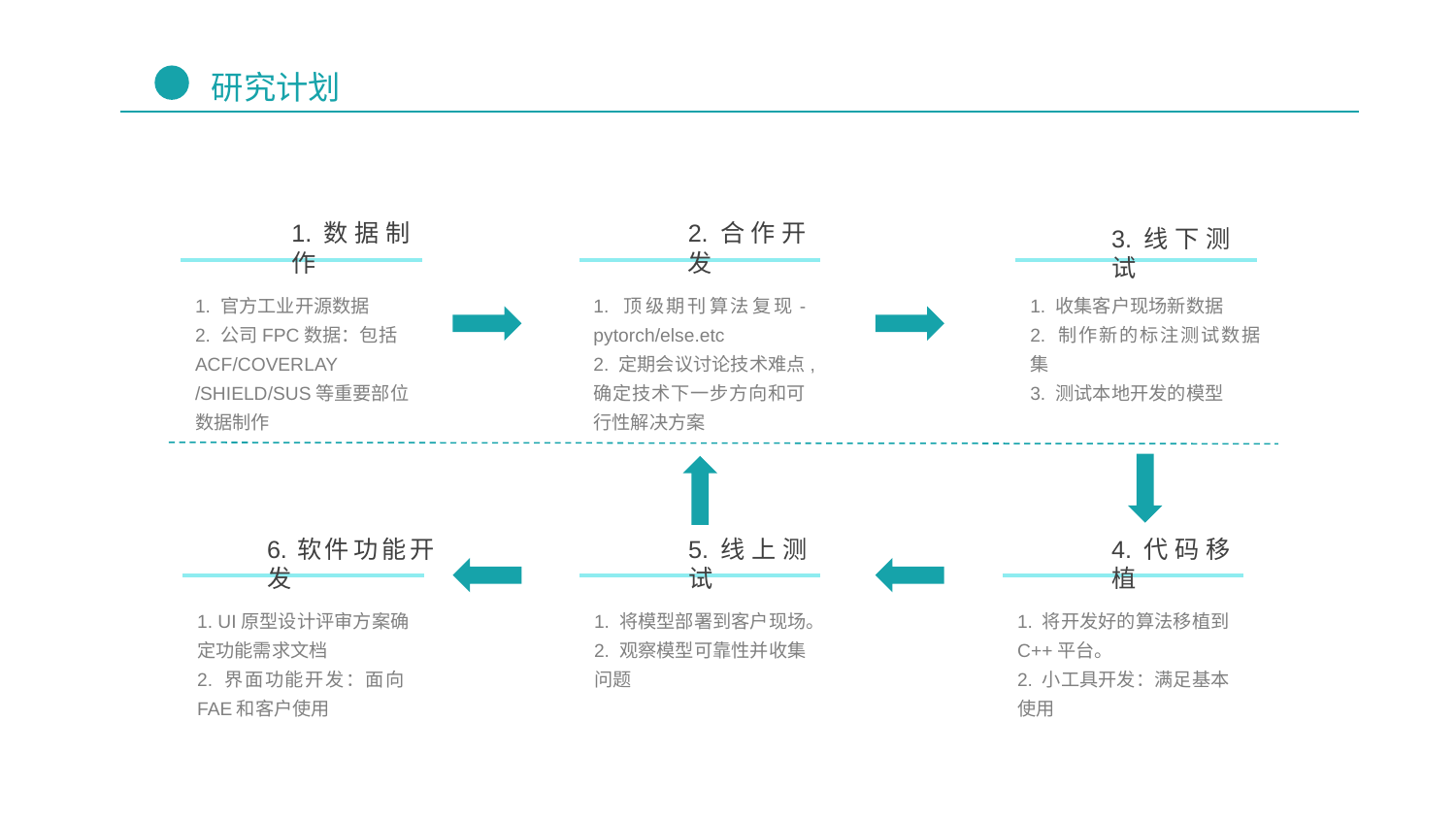

1.数据制作
2.合作开发
3.线下测试
1. 顶级期刊算法复现-pytorch/else.etc
2. 定期会议讨论技术难点,确定技术下一步方向和可行性解决方案
1. 官方工业开源数据
2. 公司FPC数据：包括ACF/COVERLAY /SHIELD/SUS等重要部位数据制作
1. 收集客户现场新数据
2. 制作新的标注测试数据集
3. 测试本地开发的模型

6.软件功能开发
5.线上测试
4.代码移植

1. UI原型设计评审方案确定功能需求文档
2. 界面功能开发：面向FAE和客户使用
1. 将模型部署到客户现场。
2. 观察模型可靠性并收集问题
1. 将开发好的算法移植到C++平台。
2. 小工具开发：满足基本使用